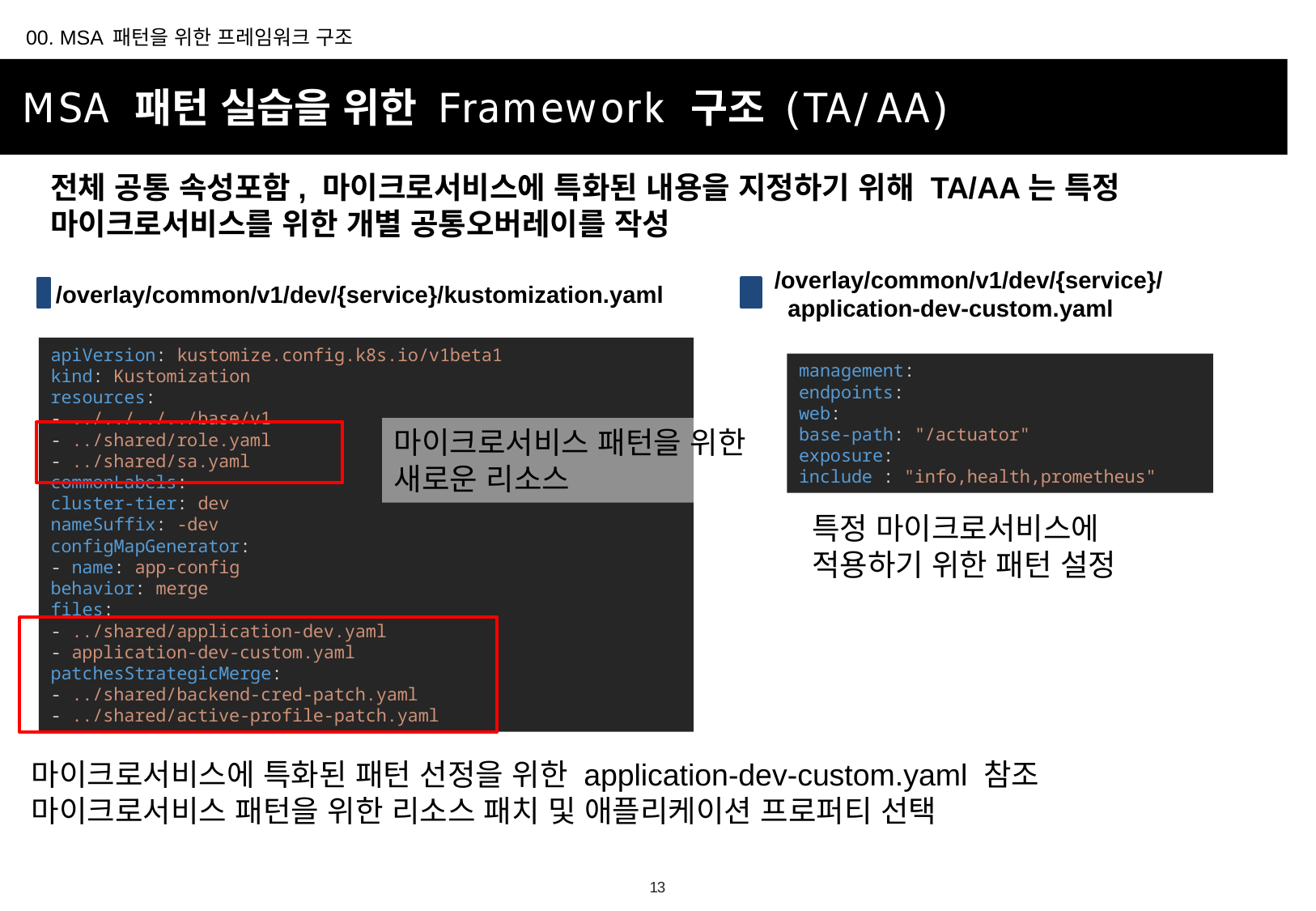

00. MSA 패턴을 위한 프레임워크 구조
MSA 패턴 실습을 위한 Framework 구조 (TA/AA)
전체 공통 속성포함, 마이크로서비스에 특화된 내용을 지정하기 위해 TA/AA는 특정 마이크로서비스를 위한 개별 공통오버레이를 작성
 /overlay/common/v1/dev/{service}/
   application-dev-custom.yaml

/overlay/common/v1/dev/{service}/kustomization.yaml

apiVersion: kustomize.config.k8s.io/v1beta1
kind: Kustomization
resources:
- ../../../../base/v1
- ../shared/role.yaml
- ../shared/sa.yaml
commonLabels:
cluster-tier: dev
nameSuffix: -dev
configMapGenerator:
- name: app-config
behavior: merge
files:
- ../shared/application-dev.yaml
- application-dev-custom.yaml
patchesStrategicMerge:
- ../shared/backend-cred-patch.yaml
- ../shared/active-profile-patch.yaml
management:
endpoints:
web:
base-path: "/actuator"
exposure:
include : "info,health,prometheus"
마이크로서비스 패턴을 위한 새로운 리소스

특정 마이크로서비스에 적용하기 위한 패턴 설정

마이크로서비스에 특화된 패턴 선정을 위한 application-dev-custom.yaml 참조
마이크로서비스 패턴을 위한 리소스 패치 및 애플리케이션 프로퍼티 선택